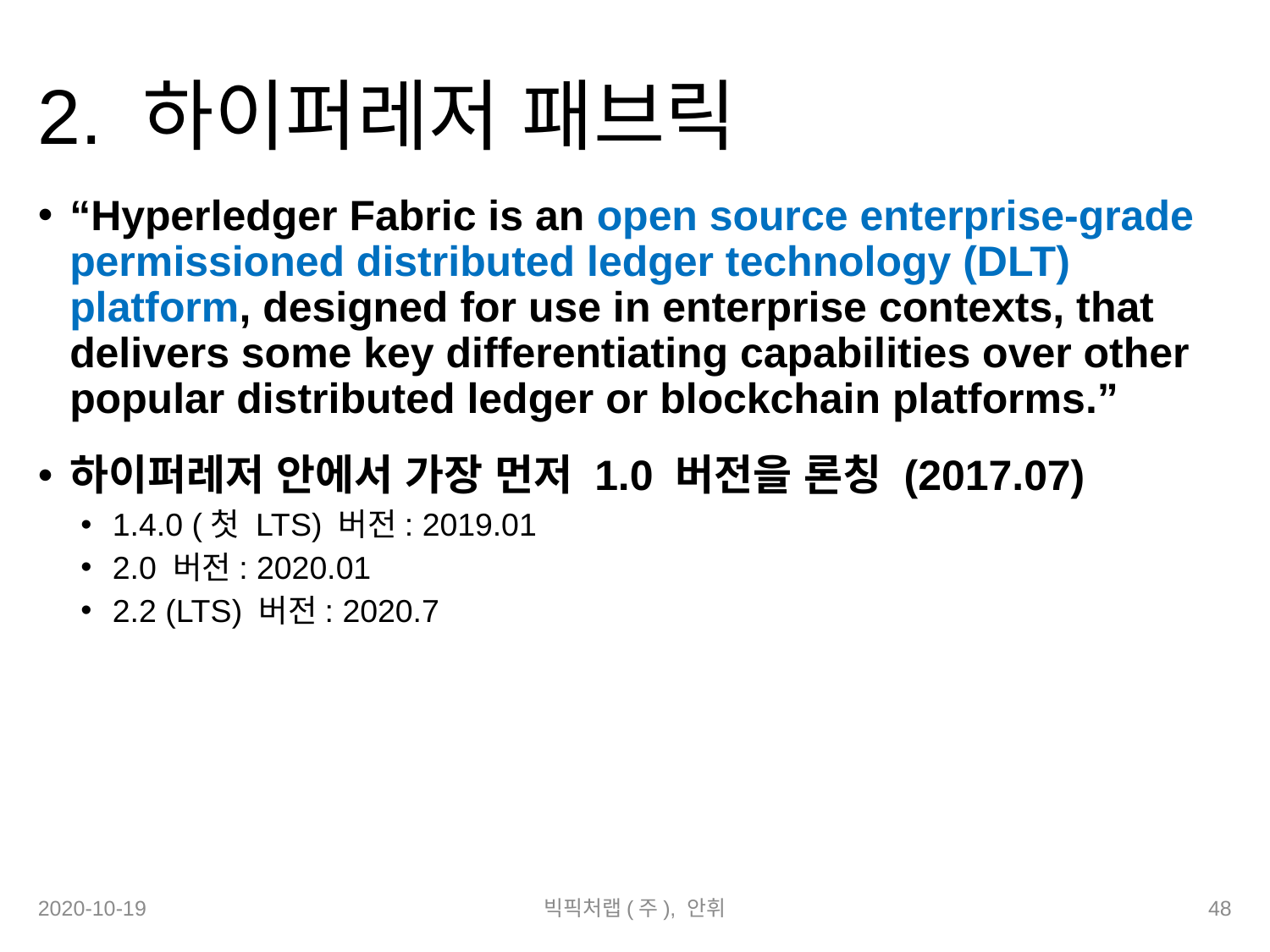

# 2. 하이퍼레저 패브릭
“Hyperledger Fabric is an open source enterprise-grade permissioned distributed ledger technology (DLT) platform, designed for use in enterprise contexts, that delivers some key differentiating capabilities over other popular distributed ledger or blockchain platforms.”
하이퍼레저 안에서 가장 먼저 1.0 버전을 론칭 (2017.07)
1.4.0 (첫 LTS) 버전: 2019.01
2.0 버전: 2020.01
2.2 (LTS) 버전: 2020.7

48
2020-10-19
빅픽처랩(주), 안휘